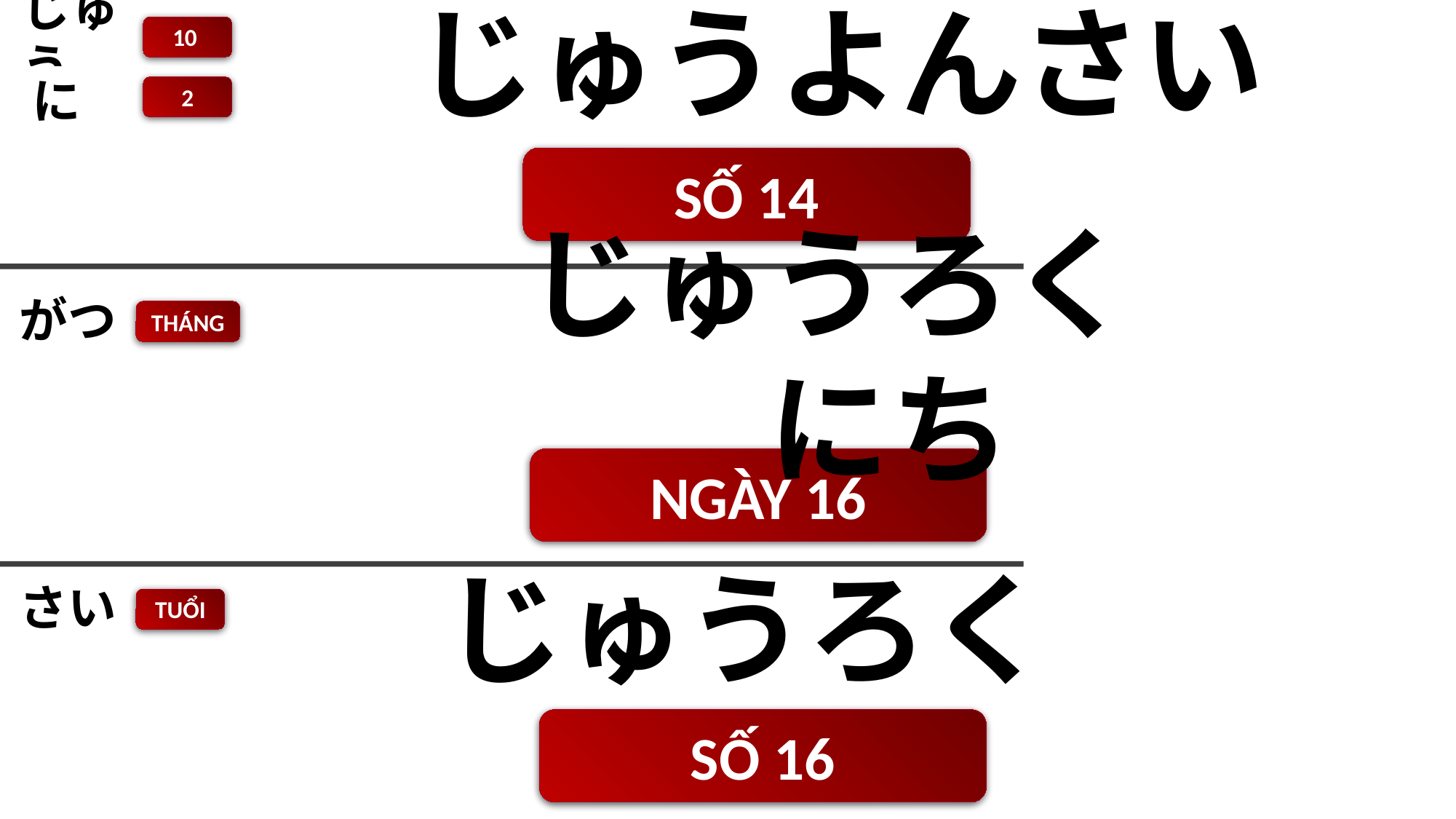

じゅう
10
じゅうよんさい
に
2
SỐ 14

がつ
THÁNG
じゅうろく　にち
NGÀY 16

さい
じゅうろく
TUỔI
SỐ 16